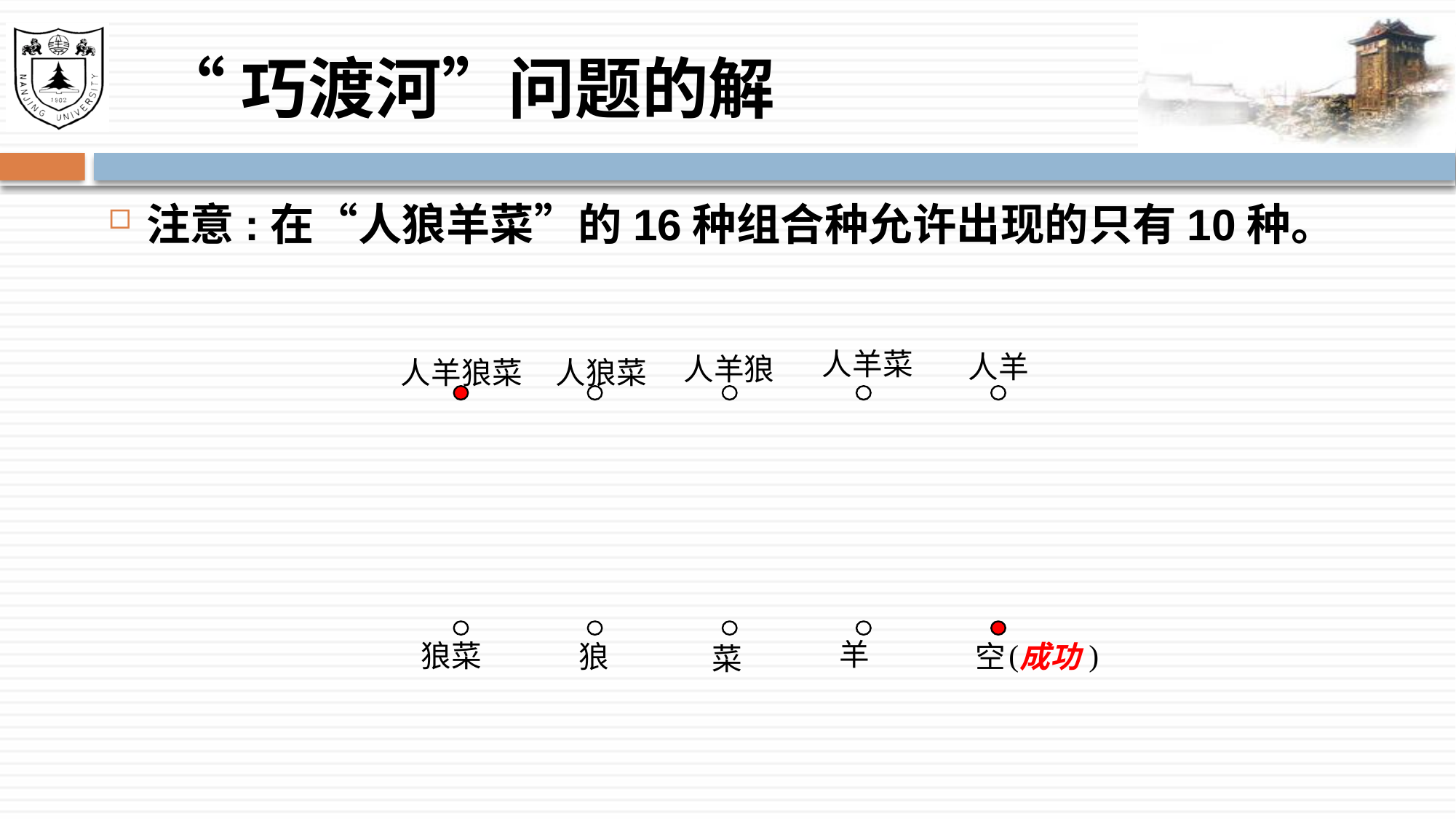

# “巧渡河”问题的解
注意:在“人狼羊菜”的16种组合种允许出现的只有10种。
人羊菜
人羊
人羊狼
人羊狼菜
人狼菜

羊
(
)
狼菜
空
成功
狼
菜